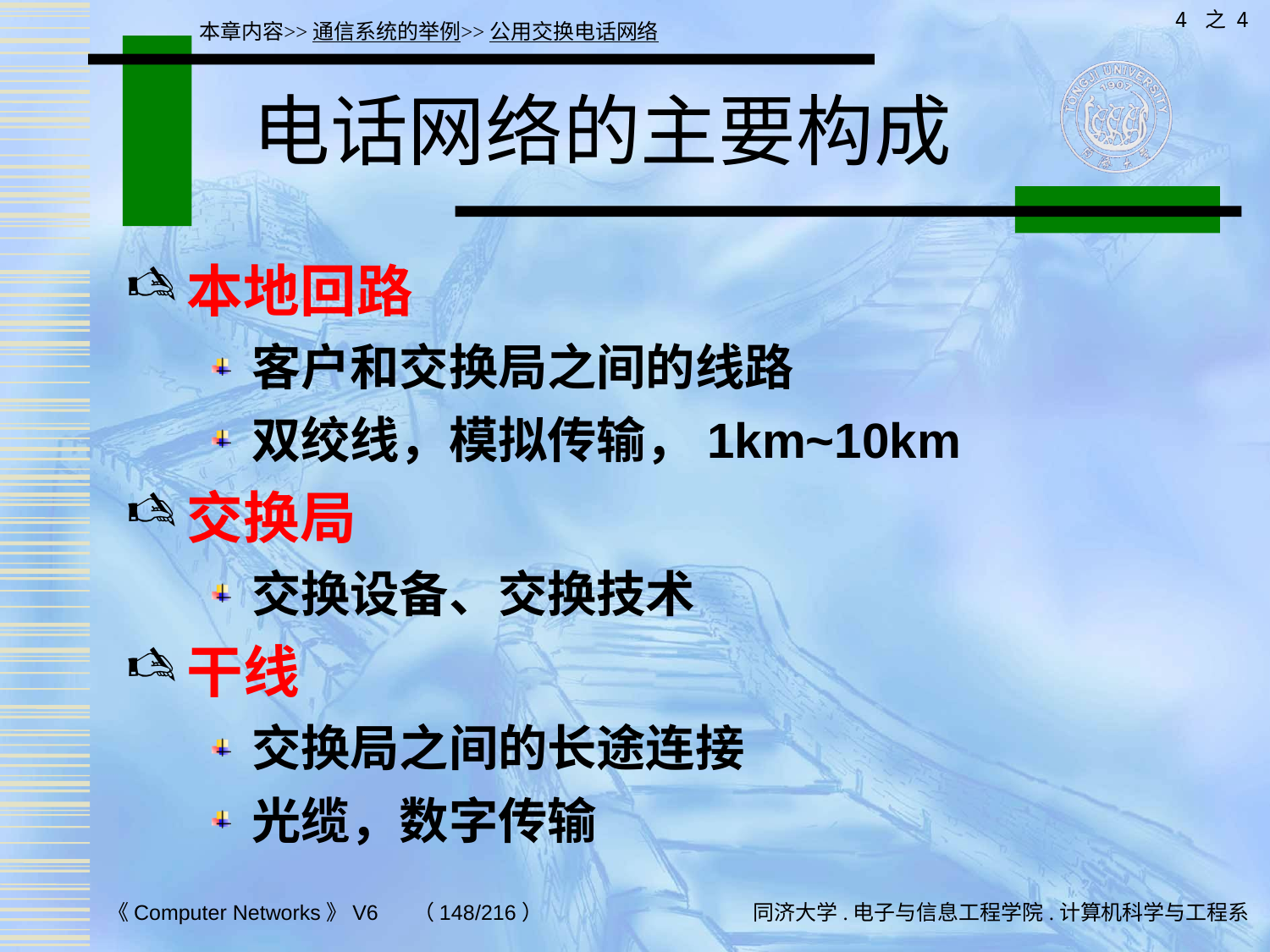

4 之 4
本章内容>>通信系统的举例>>公用交换电话网络
# 电话网络的主要构成
本地回路
客户和交换局之间的线路
双绞线，模拟传输，1km~10km
交换局
交换设备、交换技术
干线
交换局之间的长途连接
光缆，数字传输